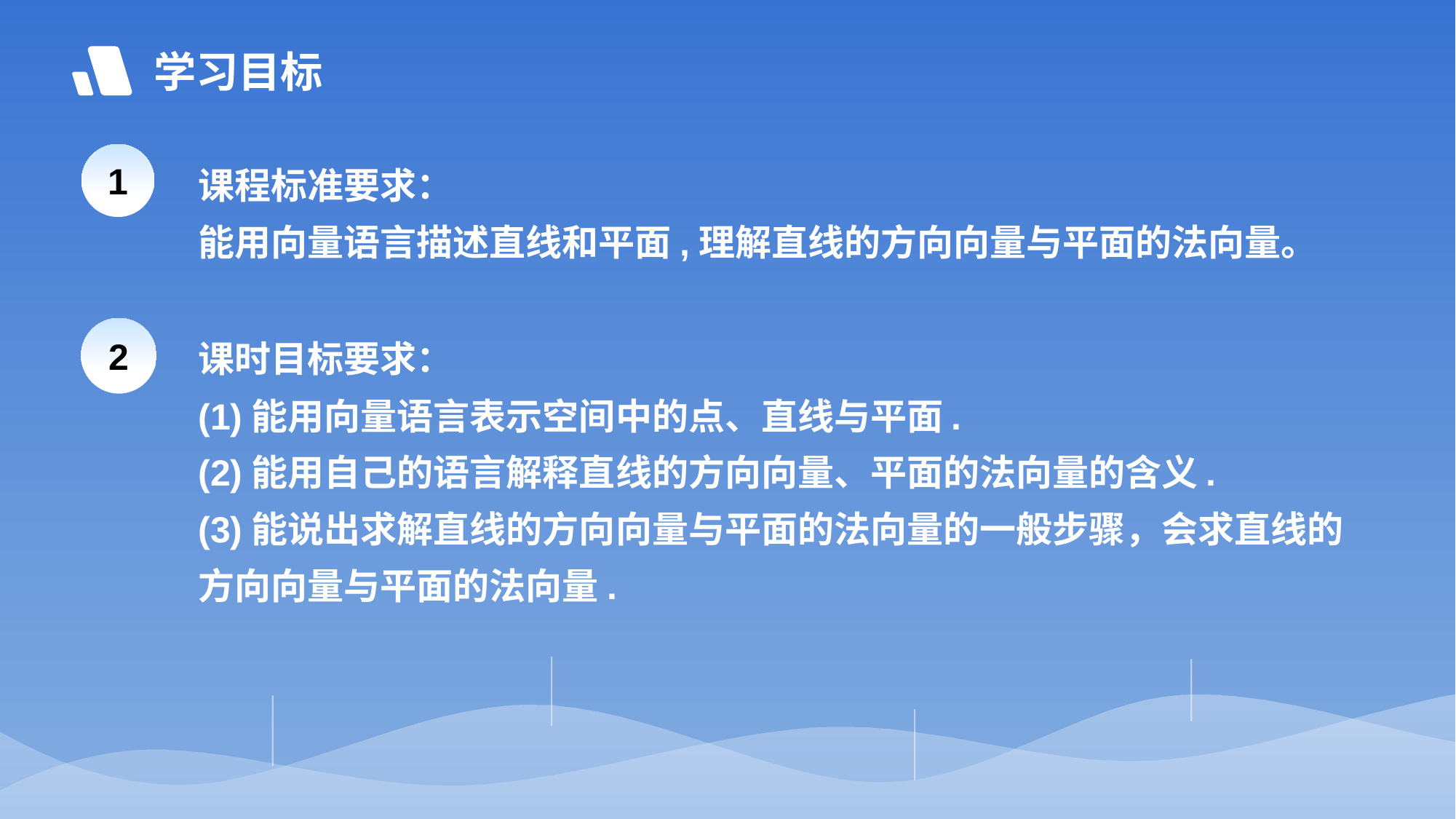

学习目标

1
课程标准要求：
能用向量语言描述直线和平面,理解直线的方向向量与平面的法向量。
课时目标要求：
(1)能用向量语言表示空间中的点、直线与平面.
(2)能用自己的语言解释直线的方向向量、平面的法向量的含义.
(3)能说出求解直线的方向向量与平面的法向量的一般步骤，会求直线的方向向量与平面的法向量.
2